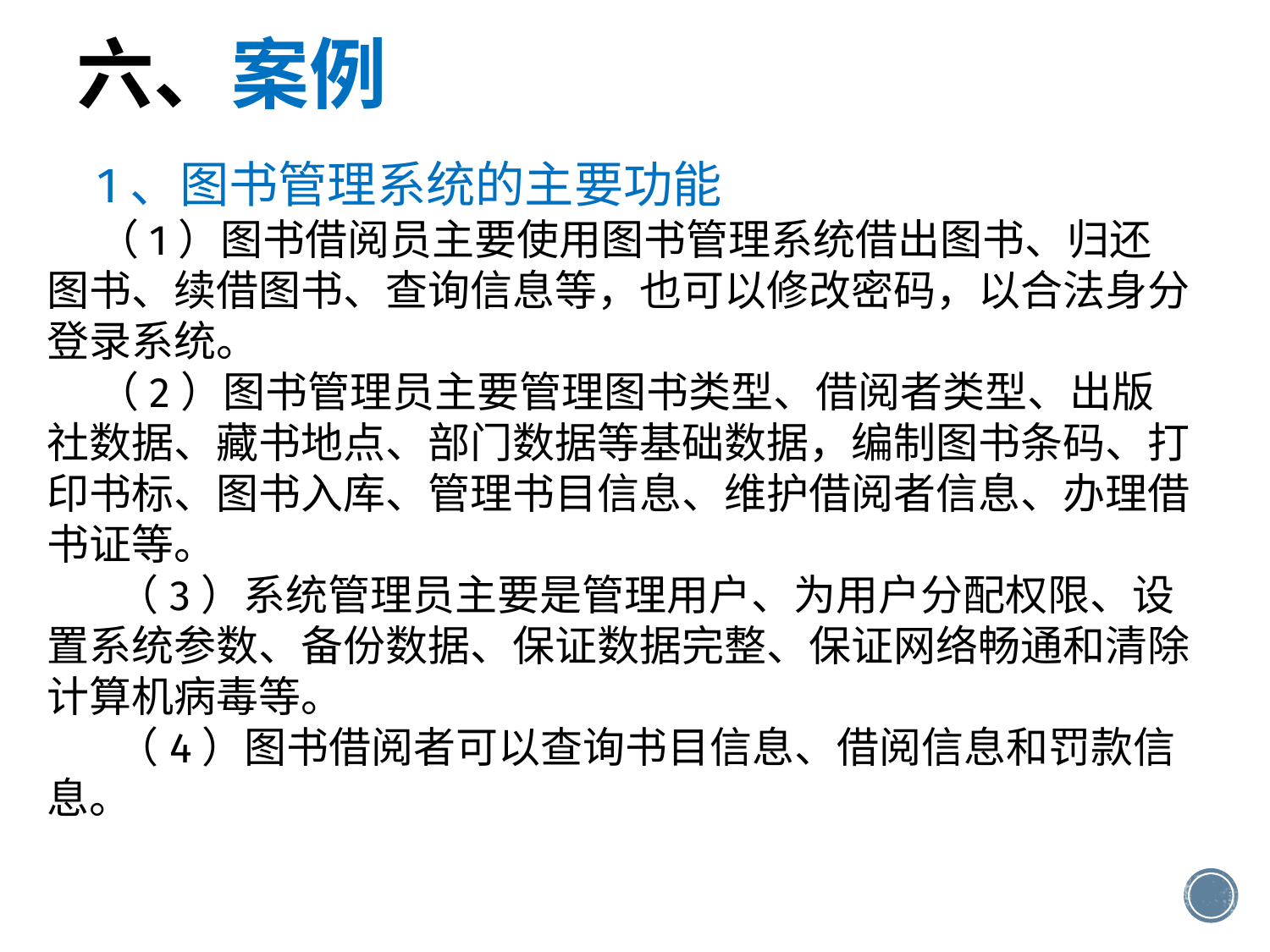

六、案例
1、图书管理系统的主要功能
（1）图书借阅员主要使用图书管理系统借出图书、归还图书、续借图书、查询信息等，也可以修改密码，以合法身分登录系统。
（2）图书管理员主要管理图书类型、借阅者类型、出版社数据、藏书地点、部门数据等基础数据，编制图书条码、打印书标、图书入库、管理书目信息、维护借阅者信息、办理借书证等。
 （3）系统管理员主要是管理用户、为用户分配权限、设置系统参数、备份数据、保证数据完整、保证网络畅通和清除计算机病毒等。
 （4）图书借阅者可以查询书目信息、借阅信息和罚款信息。